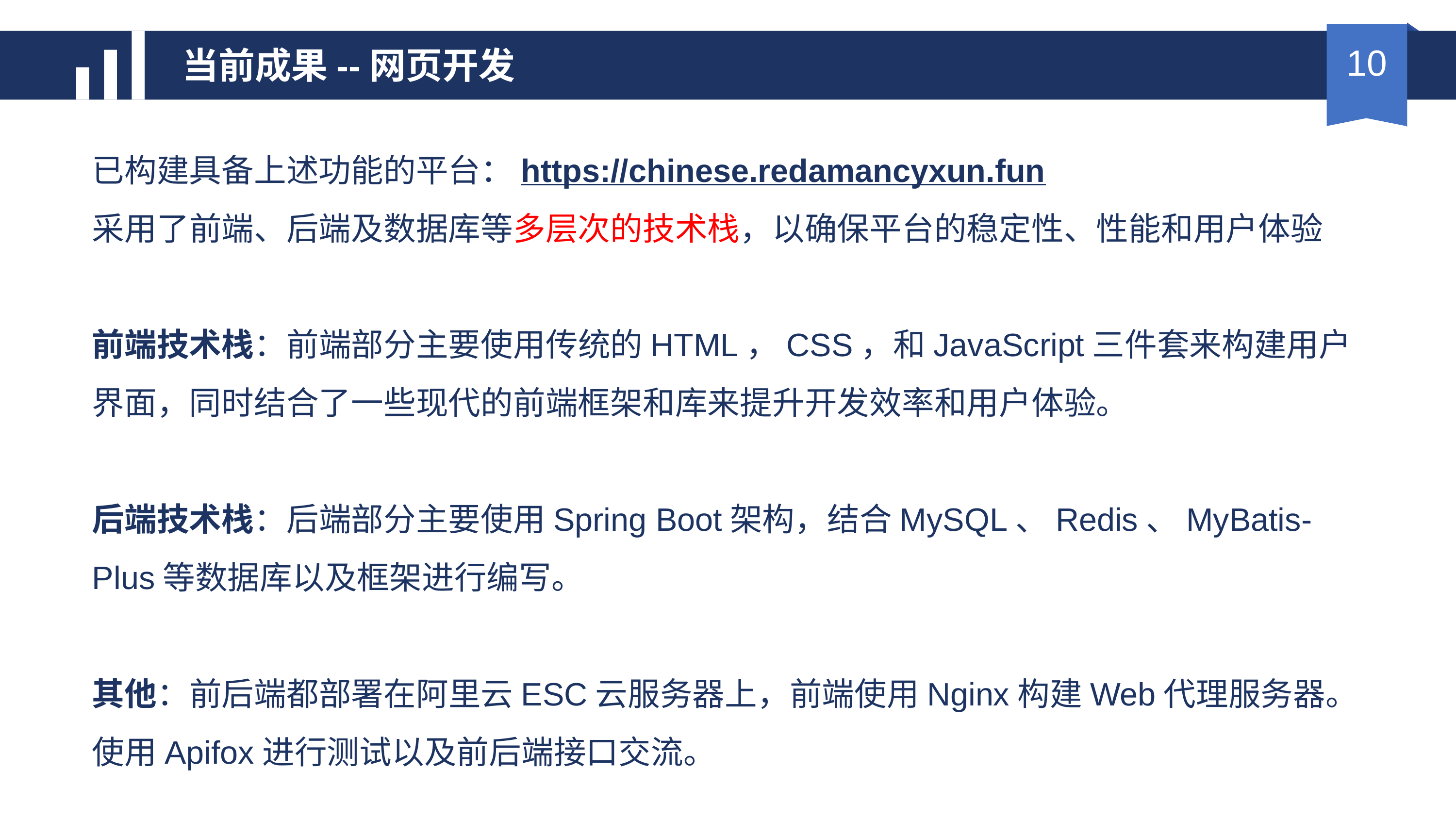

10
当前成果--网页开发
已构建具备上述功能的平台：https://chinese.redamancyxun.fun
采用了前端、后端及数据库等多层次的技术栈，以确保平台的稳定性、性能和用户体验

前端技术栈：前端部分主要使用传统的HTML，CSS，和JavaScript三件套来构建用户界面，同时结合了一些现代的前端框架和库来提升开发效率和用户体验。

后端技术栈：后端部分主要使用Spring Boot架构，结合MySQL、Redis、MyBatis-Plus等数据库以及框架进行编写。

其他：前后端都部署在阿里云ESC云服务器上，前端使用Nginx构建Web代理服务器。使用Apifox进行测试以及前后端接口交流。